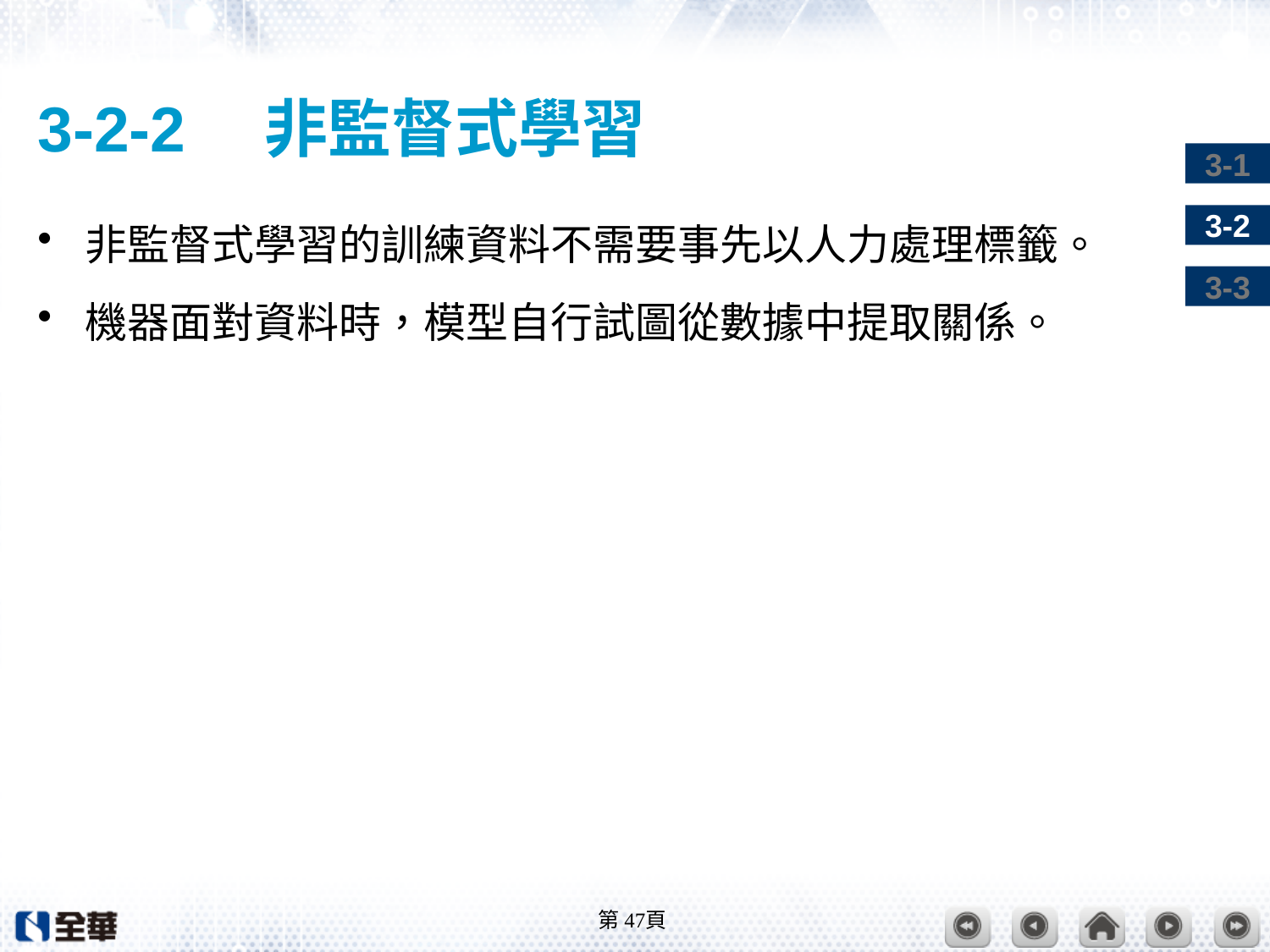

# 3-2-2　非監督式學習
非監督式學習的訓練資料不需要事先以人力處理標籤。
機器面對資料時，模型自行試圖從數據中提取關係。